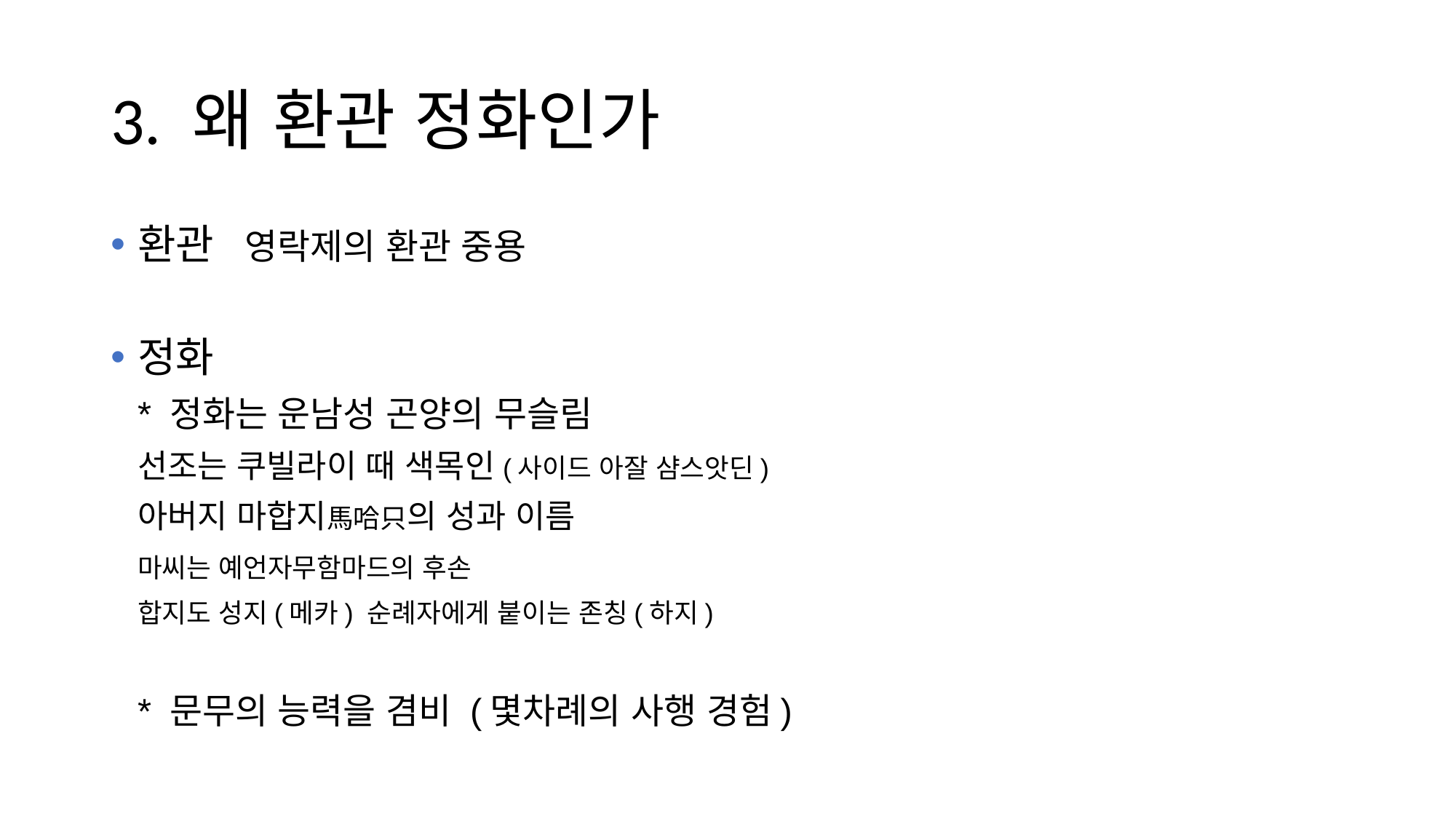

# 3. 왜 환관 정화인가
환관	영락제의 환관 중용

정화
		* 정화는 운남성 곤양의 무슬림
			선조는 쿠빌라이 때 색목인(사이드 아잘 샴스앗딘)
			아버지 마합지馬哈只의 성과 이름
				마씨는 예언자무함마드의 후손
				합지도 성지(메카) 순례자에게 붙이는 존칭(하지)

		* 문무의 능력을 겸비 (몇차례의 사행 경험)